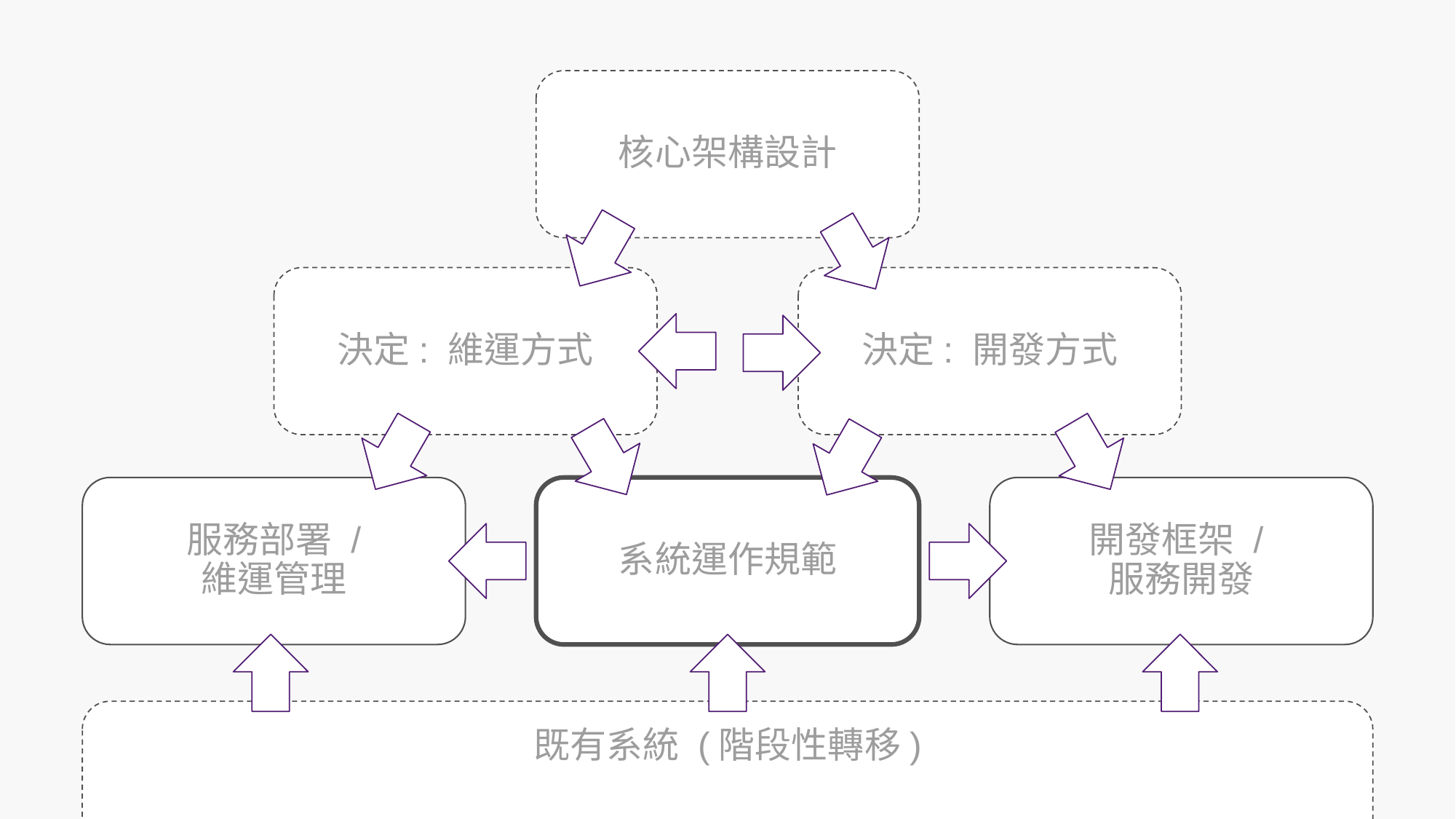

核心架構設計

決定: 維運方式
決定: 開發方式

服務部署 /
維運管理
系統運作規範
開發框架 /
服務開發

既有系統 (階段性轉移)